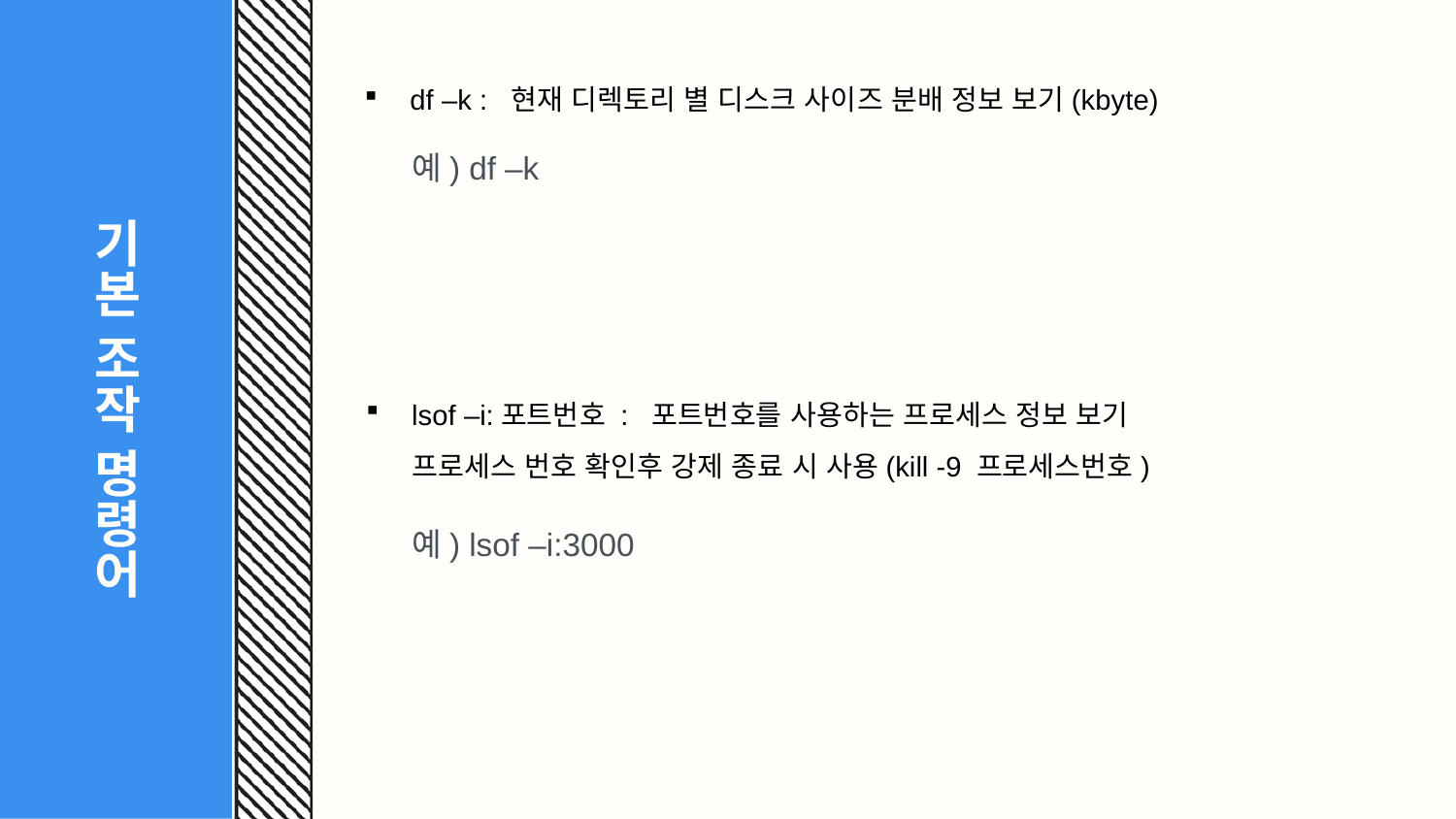

# 기본 조작 명령어
df –k :  현재 디렉토리 별 디스크 사이즈 분배 정보 보기(kbyte)
예) df –k
lsof –i:포트번호 :  포트번호를 사용하는 프로세스 정보 보기
프로세스 번호 확인후 강제 종료 시 사용(kill -9 프로세스번호)
예) lsof –i:3000